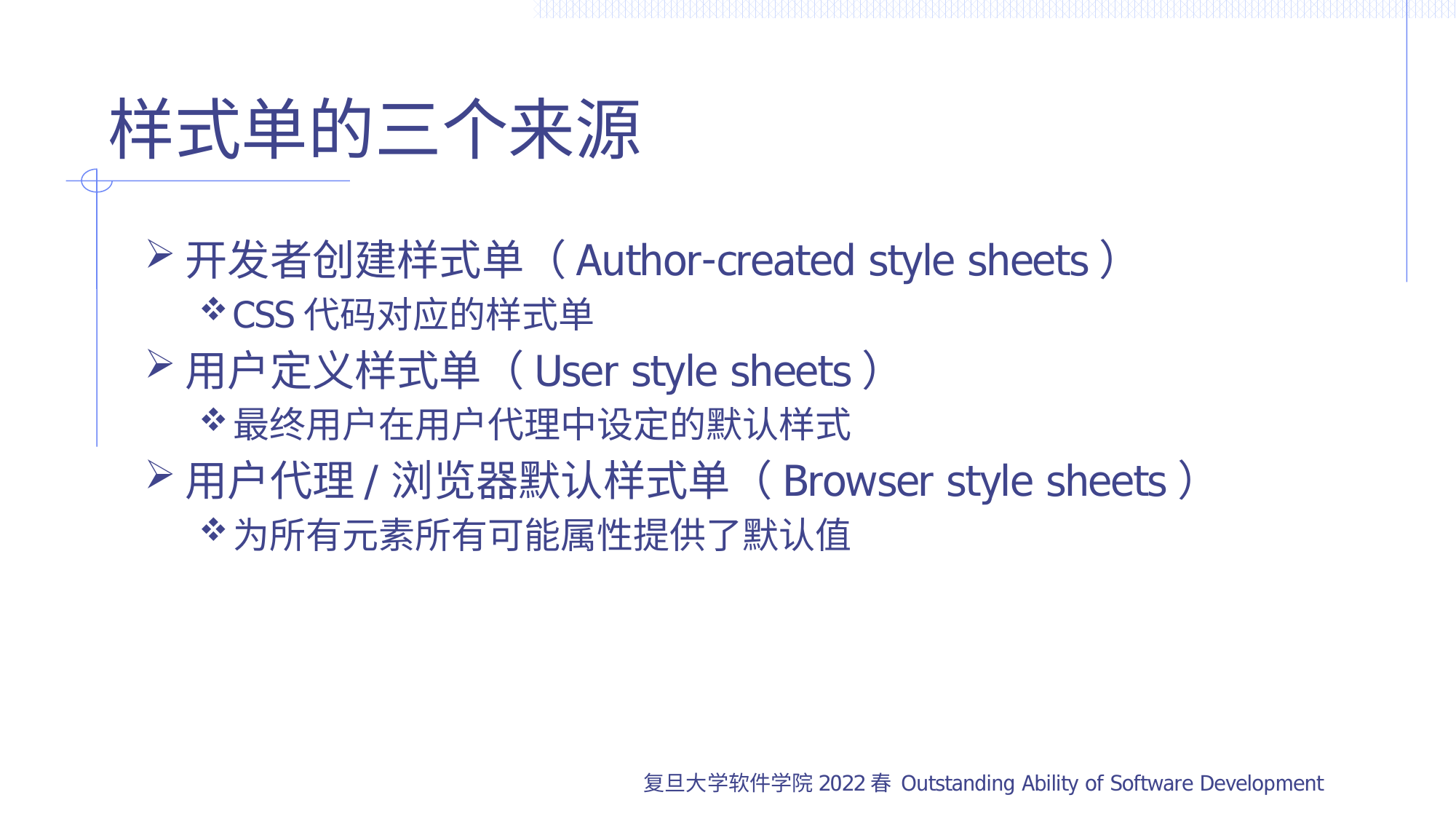

# 样式单的三个来源
开发者创建样式单（Author-created style sheets）
CSS代码对应的样式单
用户定义样式单（User style sheets）
最终用户在用户代理中设定的默认样式
用户代理/浏览器默认样式单（Browser style sheets）
为所有元素所有可能属性提供了默认值